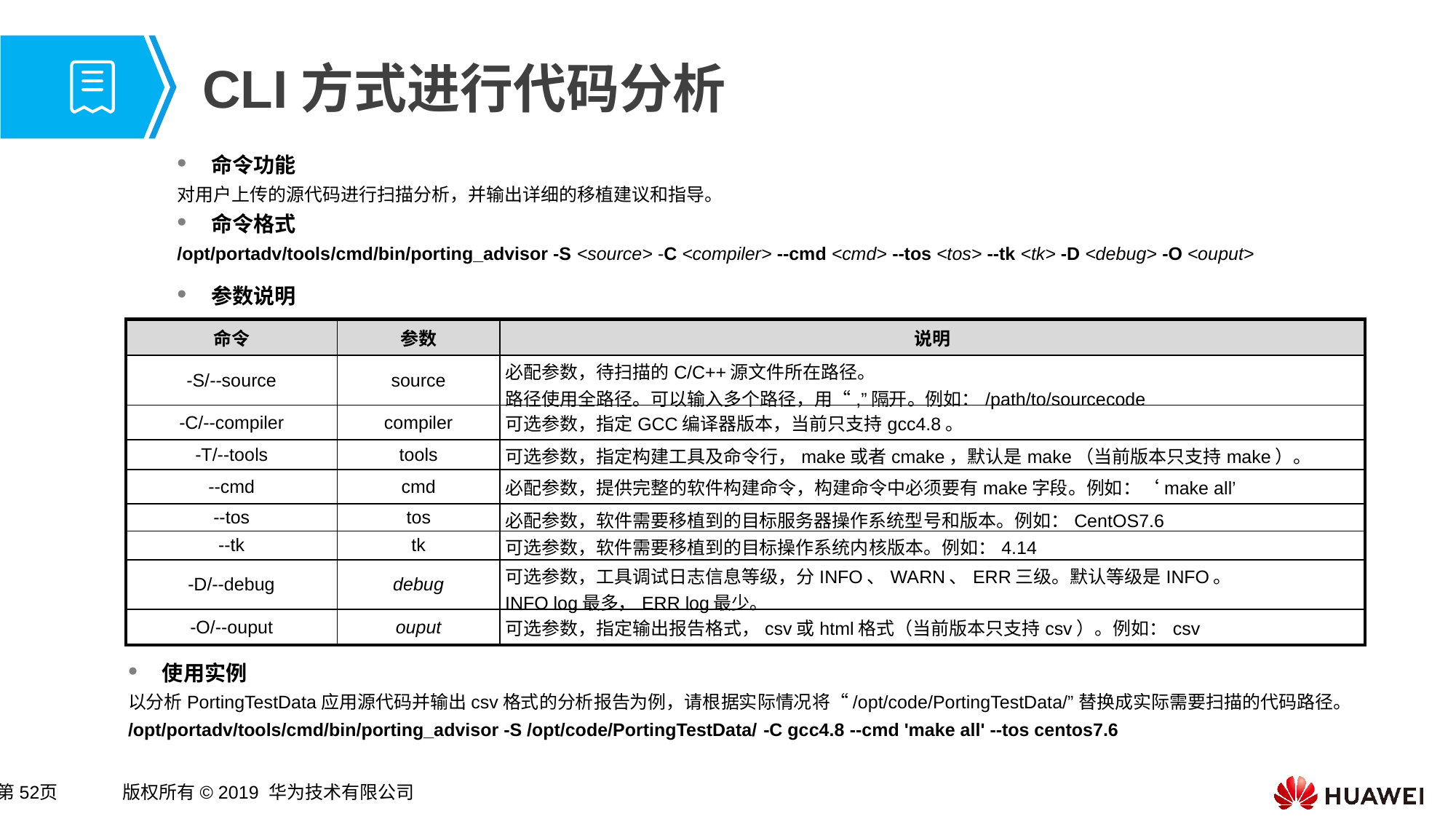

# CLI方式进行代码分析
命令功能
对用户上传的源代码进行扫描分析，并输出详细的移植建议和指导。
命令格式
/opt/portadv/tools/cmd/bin/porting_advisor -S <source> -C <compiler> --cmd <cmd> --tos <tos> --tk <tk> -D <debug> -O <ouput>
参数说明

| 命令 | 参数 | 说明 |
| --- | --- | --- |
| -S/--source | source | 必配参数，待扫描的C/C++源文件所在路径。 路径使用全路径。可以输入多个路径，用“,”隔开。例如：/path/to/sourcecode |
| -C/--compiler | compiler | 可选参数，指定GCC编译器版本，当前只支持gcc4.8。 |
| -T/--tools | tools | 可选参数，指定构建工具及命令行，make或者cmake，默认是make（当前版本只支持make）。 |
| --cmd | cmd | 必配参数，提供完整的软件构建命令，构建命令中必须要有make字段。例如：‘make all’ |
| --tos | tos | 必配参数，软件需要移植到的目标服务器操作系统型号和版本。例如：CentOS7.6 |
| --tk | tk | 可选参数，软件需要移植到的目标操作系统内核版本。例如：4.14 |
| -D/--debug | debug | 可选参数，工具调试日志信息等级，分INFO、WARN、ERR三级。默认等级是INFO。 INFO log最多，ERR log最少。 |
| -O/--ouput | ouput | 可选参数，指定输出报告格式，csv或html格式（当前版本只支持csv）。例如：csv |
使用实例
以分析PortingTestData应用源代码并输出csv格式的分析报告为例，请根据实际情况将“/opt/code/PortingTestData/”替换成实际需要扫描的代码路径。
/opt/portadv/tools/cmd/bin/porting_advisor -S /opt/code/PortingTestData/ -C gcc4.8 --cmd 'make all' --tos centos7.6